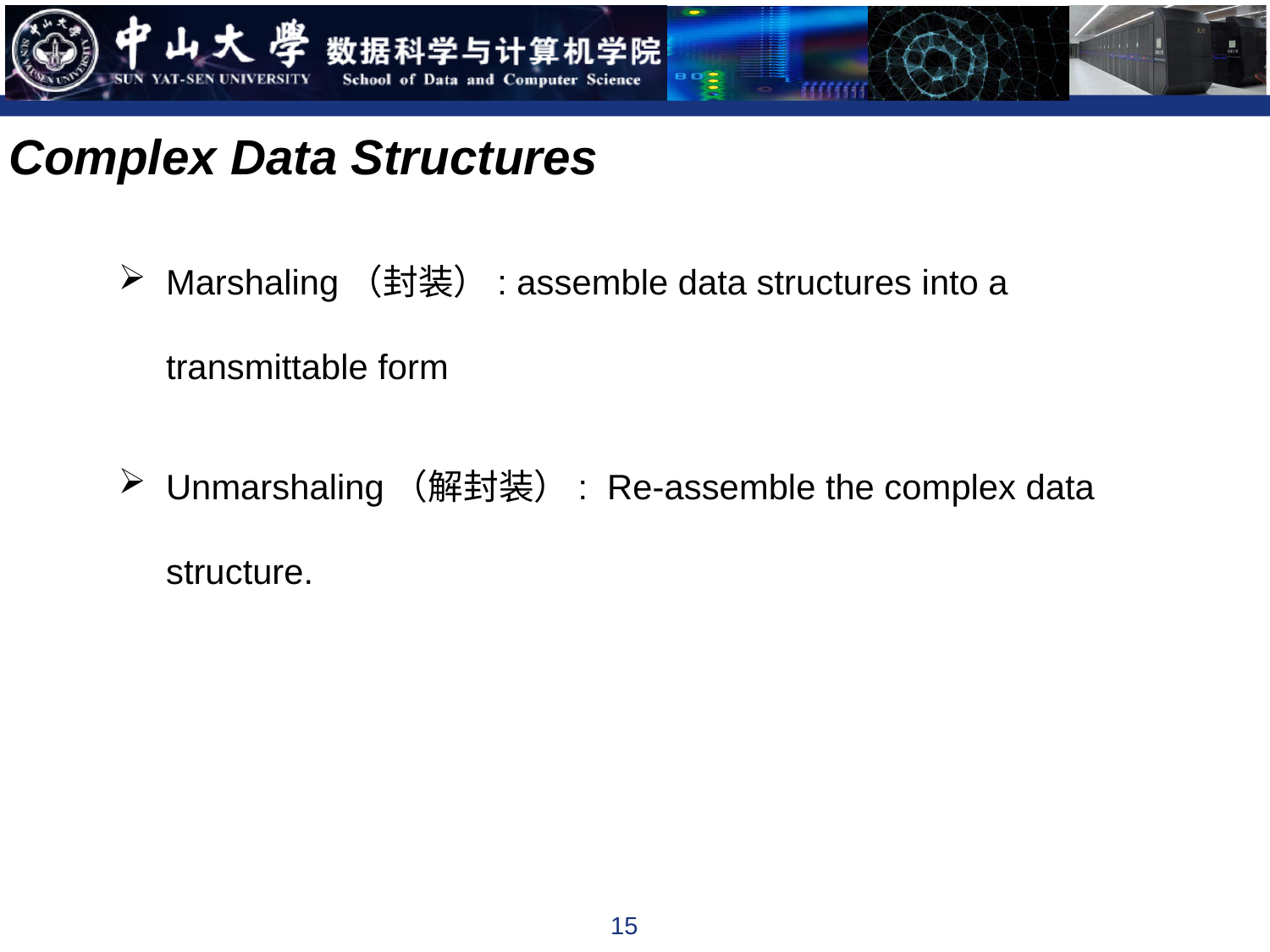

Complex Data Structures
Marshaling（封装）: assemble data structures into a transmittable form
Unmarshaling（解封装）:  Re-assemble the complex data structure.
15